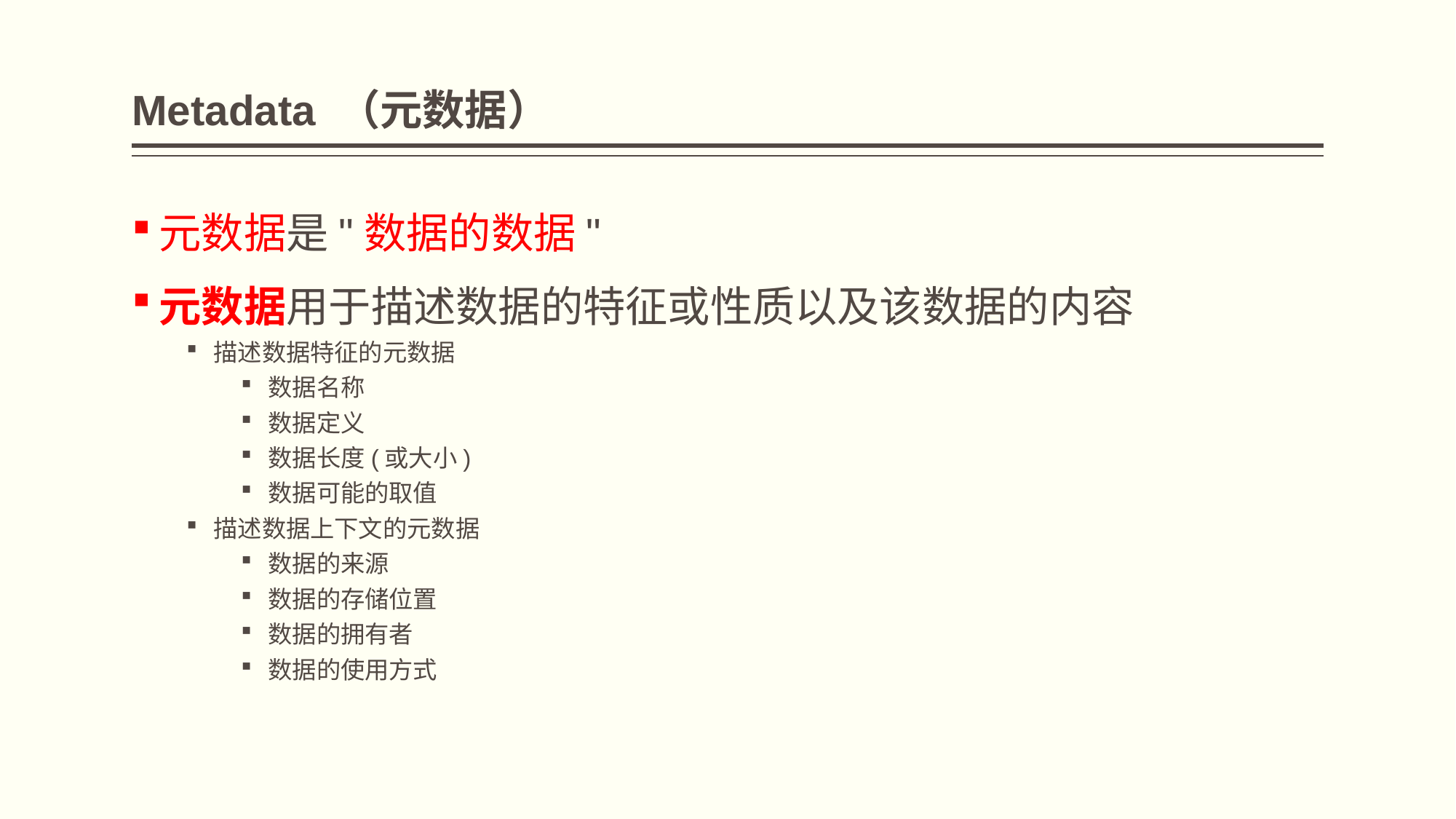

# Metadata （元数据）
元数据是"数据的数据"
元数据用于描述数据的特征或性质以及该数据的内容
描述数据特征的元数据
数据名称
数据定义
数据长度(或大小)
数据可能的取值
描述数据上下文的元数据
数据的来源
数据的存储位置
数据的拥有者
数据的使用方式